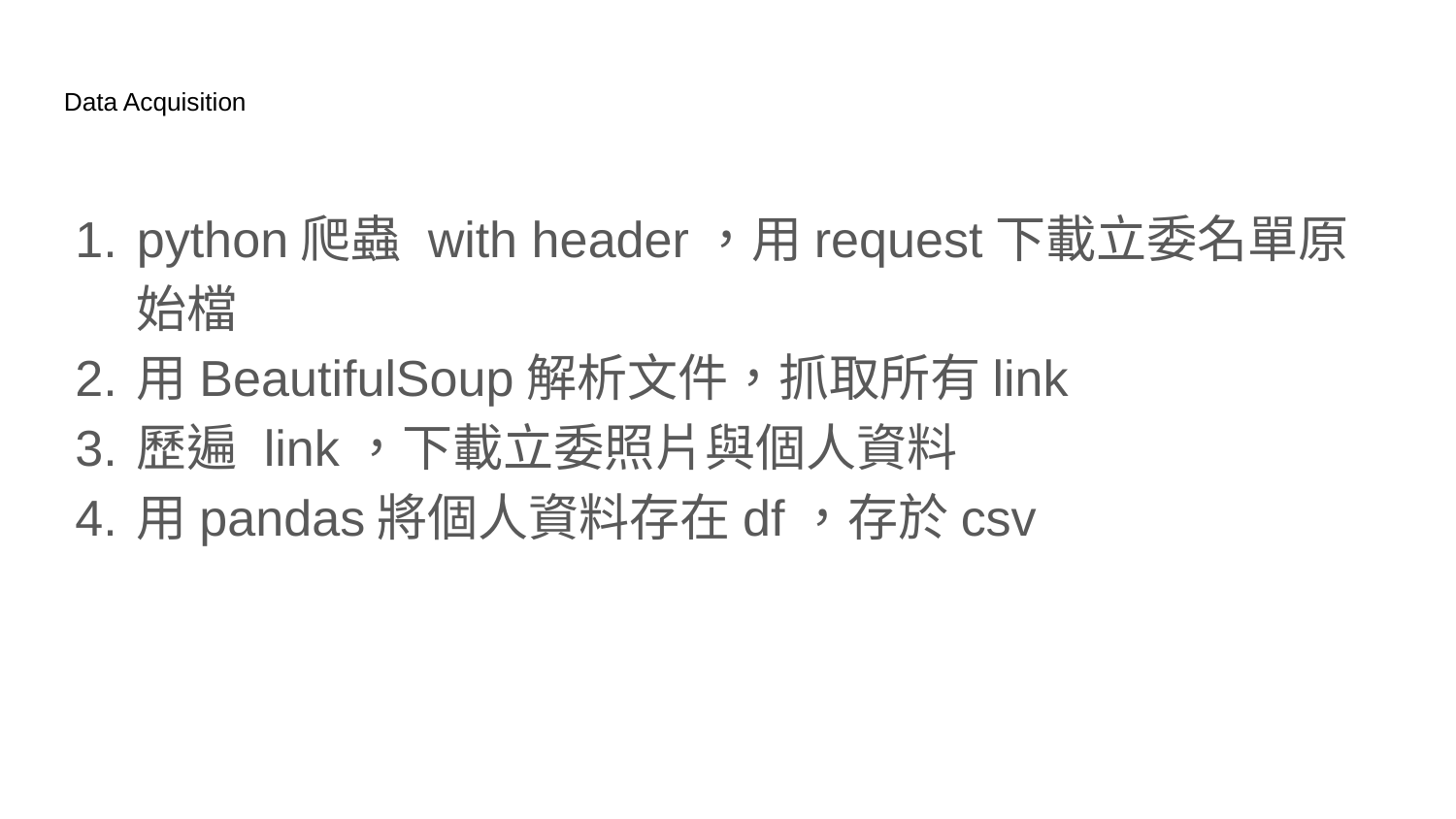

Data Acquisition
python爬蟲 with header，用request下載立委名單原始檔
用BeautifulSoup解析文件，抓取所有link
歷遍 link，下載立委照片與個人資料
用pandas將個人資料存在df，存於csv